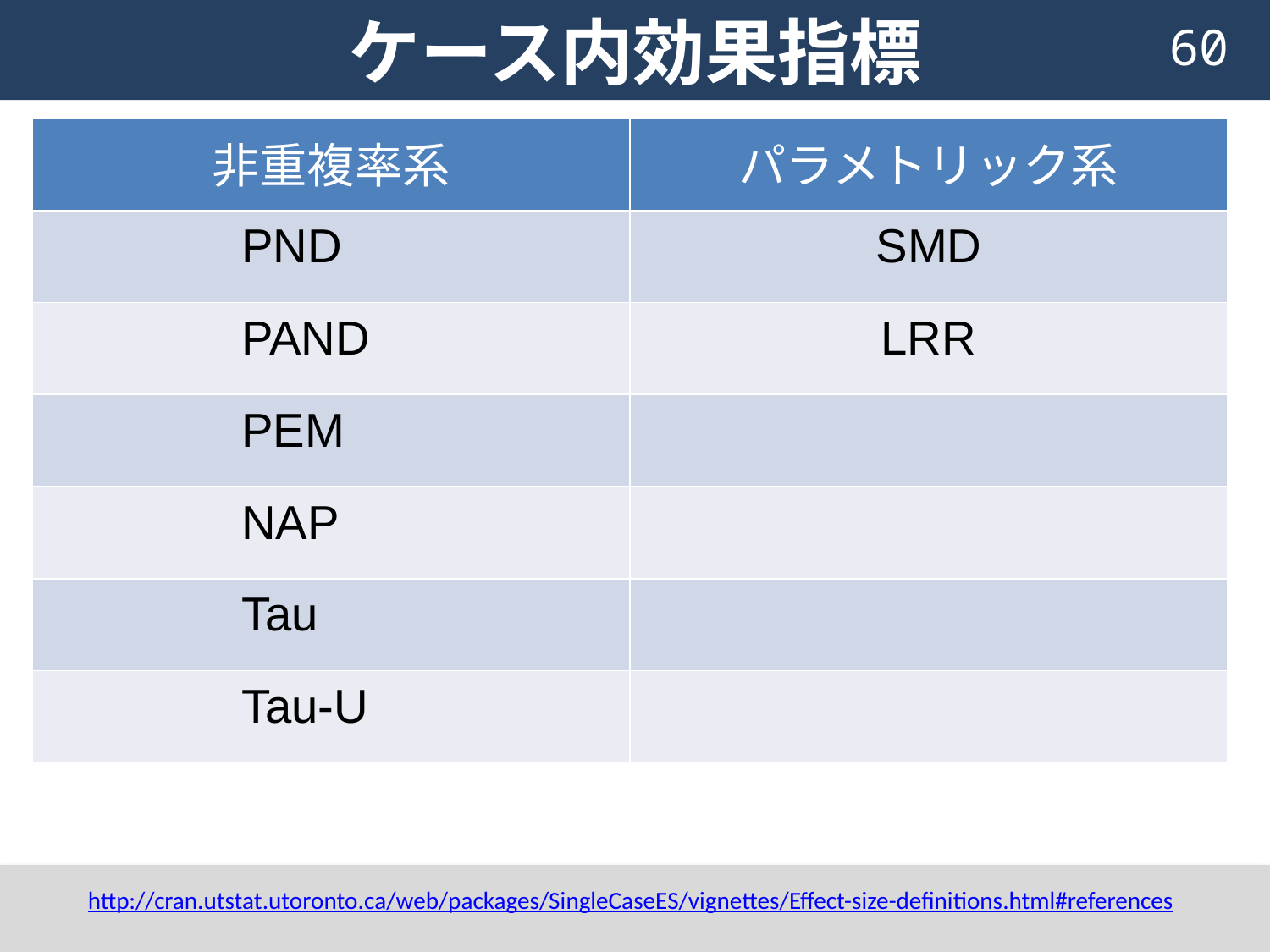

# ケース内効果指標
60
| 非重複率系 | パラメトリック系 |
| --- | --- |
| PND | SMD |
| PAND | LRR |
| PEM |  |
| NAP |  |
| Tau |  |
| Tau-U |  |

http://cran.utstat.utoronto.ca/web/packages/SingleCaseES/vignettes/Effect-size-definitions.html#references